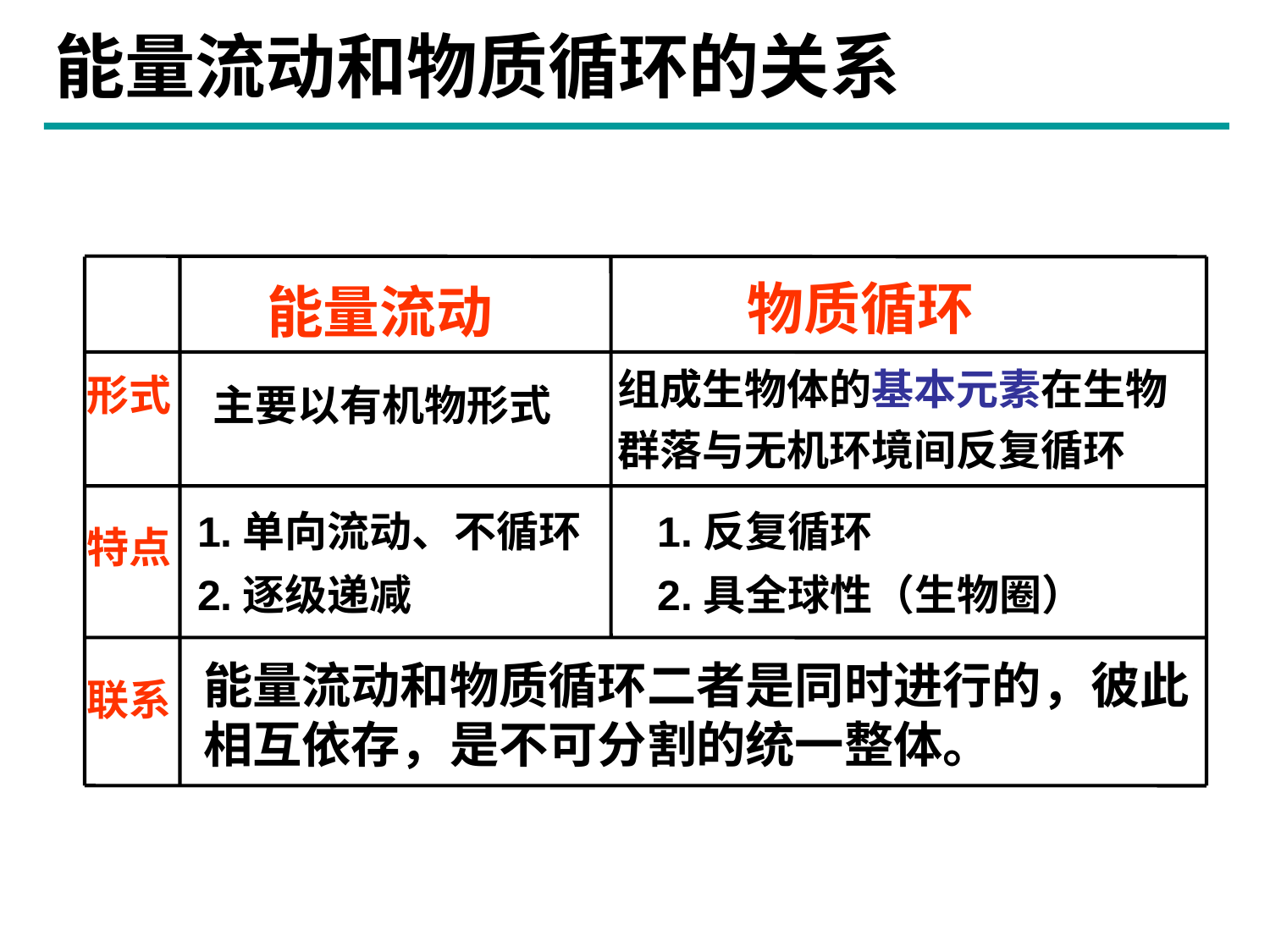

能量流动和物质循环的关系

物质循环
能量流动
组成生物体的基本元素在生物
群落与无机环境间反复循环

主要以有机物形式

形式

特点

联系

1.单向流动、不循环
2.逐级递减
1.反复循环
2.具全球性（生物圈）

能量流动和物质循环二者是同时进行的，彼此
相互依存，是不可分割的统一整体。